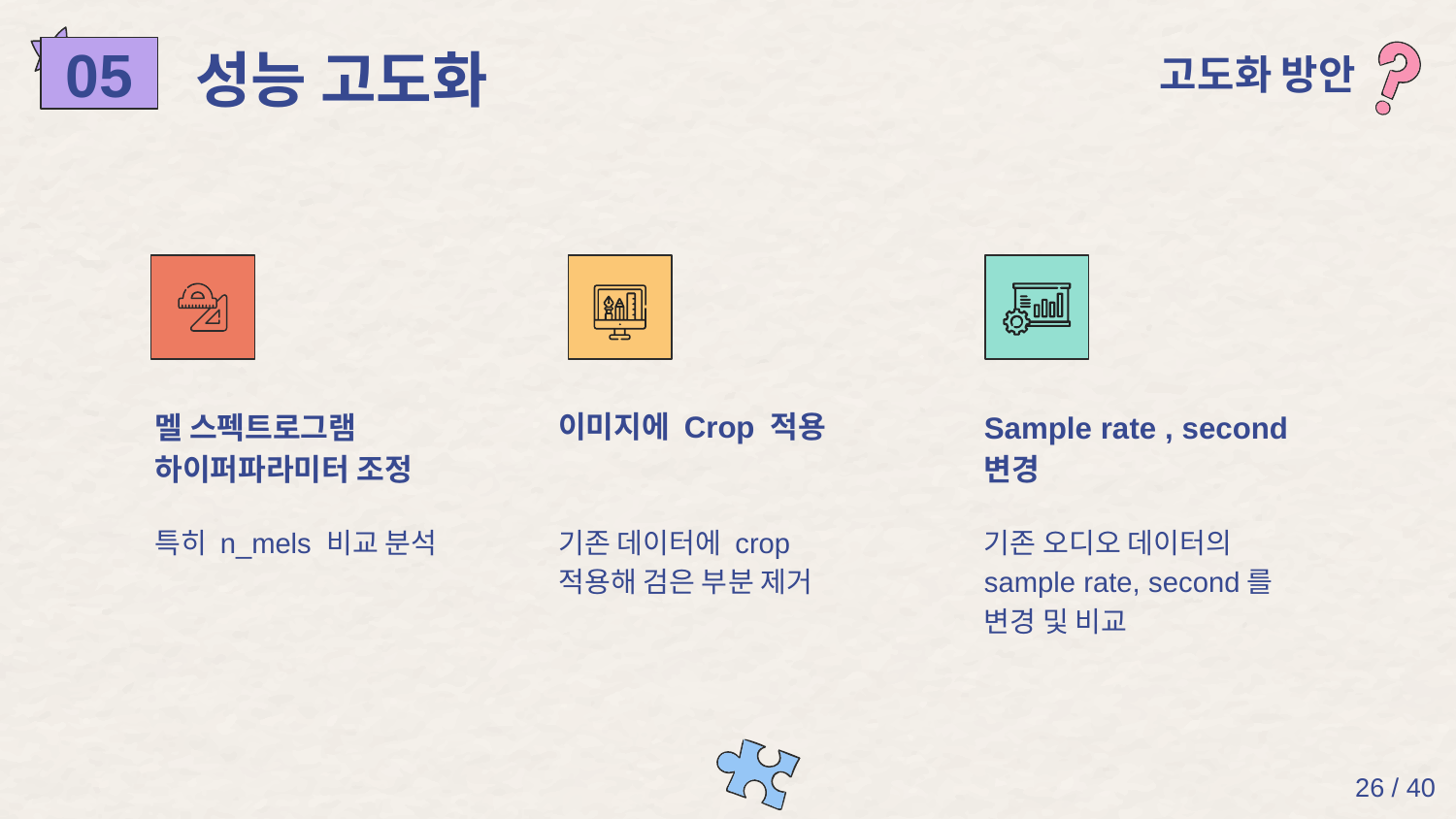

성능 고도화
고도화 방안
05

멜 스펙트로그램 하이퍼파라미터 조정
이미지에 Crop 적용
Sample rate , second 변경
특히 n_mels 비교 분석
기존 데이터에 crop 적용해 검은 부분 제거
기존 오디오 데이터의 sample rate, second를 변경 및 비교
26 / 40